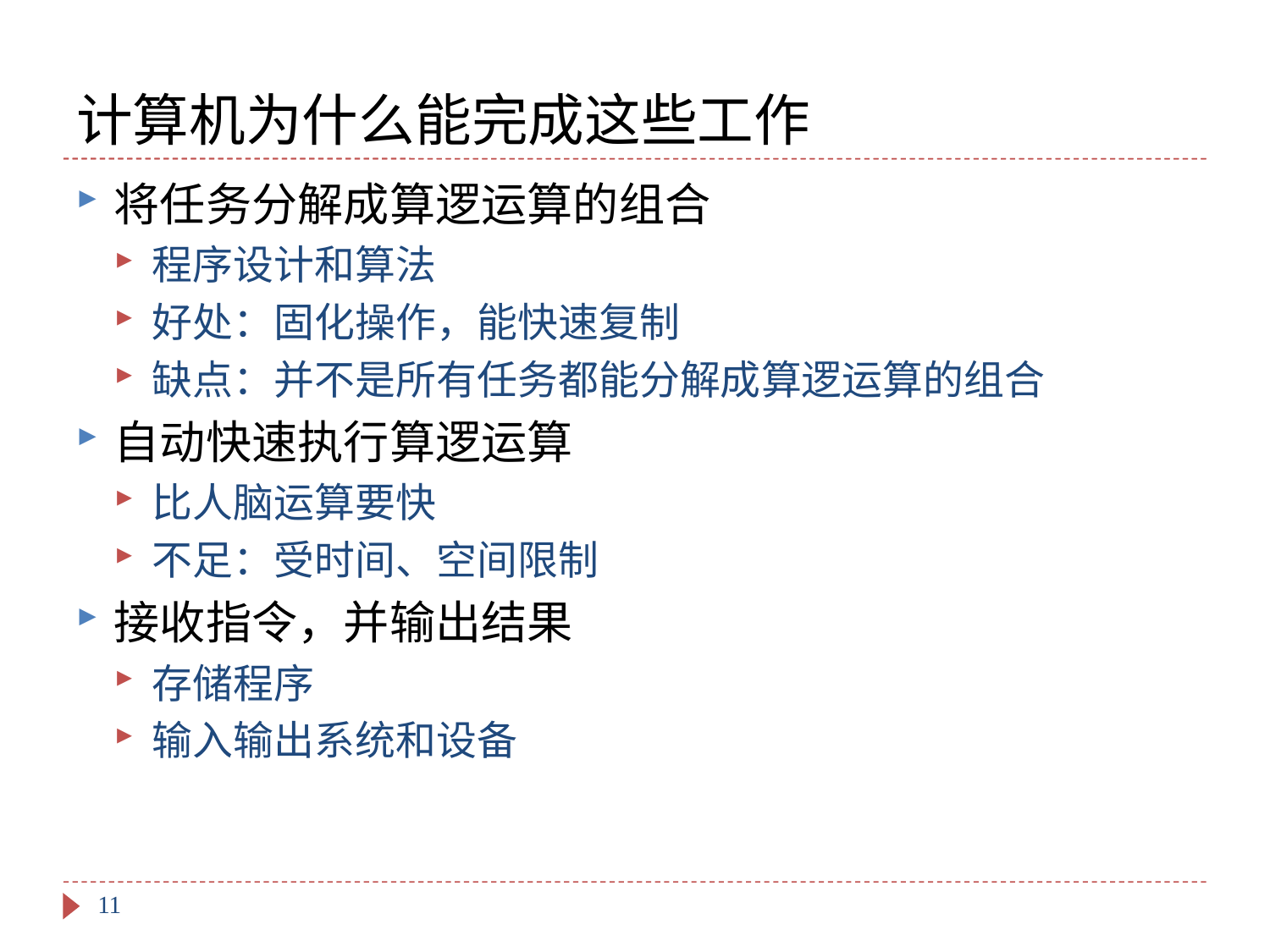

# 计算机为什么能完成这些工作
将任务分解成算逻运算的组合
程序设计和算法
好处：固化操作，能快速复制
缺点：并不是所有任务都能分解成算逻运算的组合
自动快速执行算逻运算
比人脑运算要快
不足：受时间、空间限制
接收指令，并输出结果
存储程序
输入输出系统和设备

11